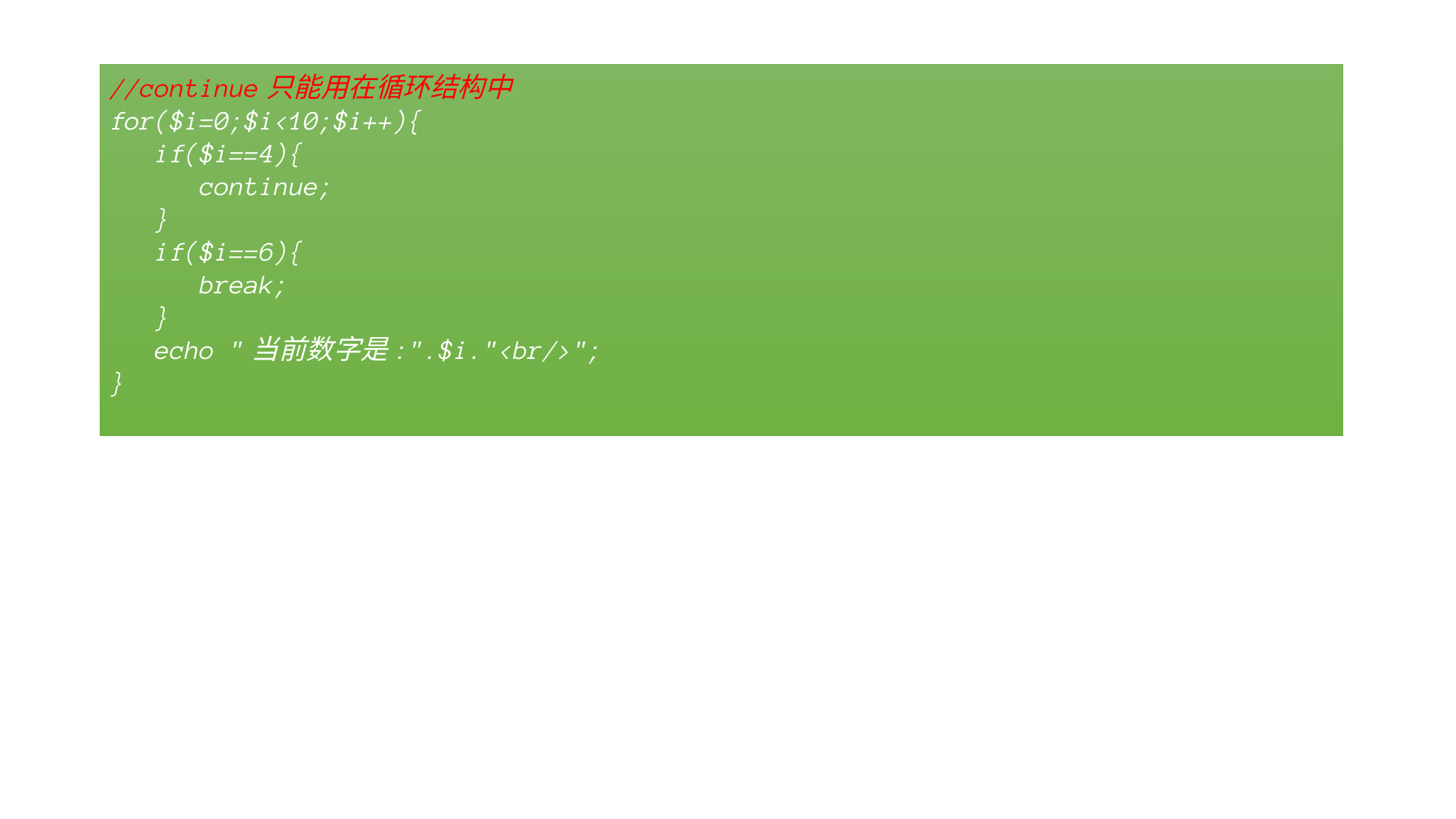

//continue只能用在循环结构中
for($i=0;$i<10;$i++){
   if($i==4){
      continue;
   }
   if($i==6){
      break;
   }
   echo "当前数字是:".$i."<br/>";
}